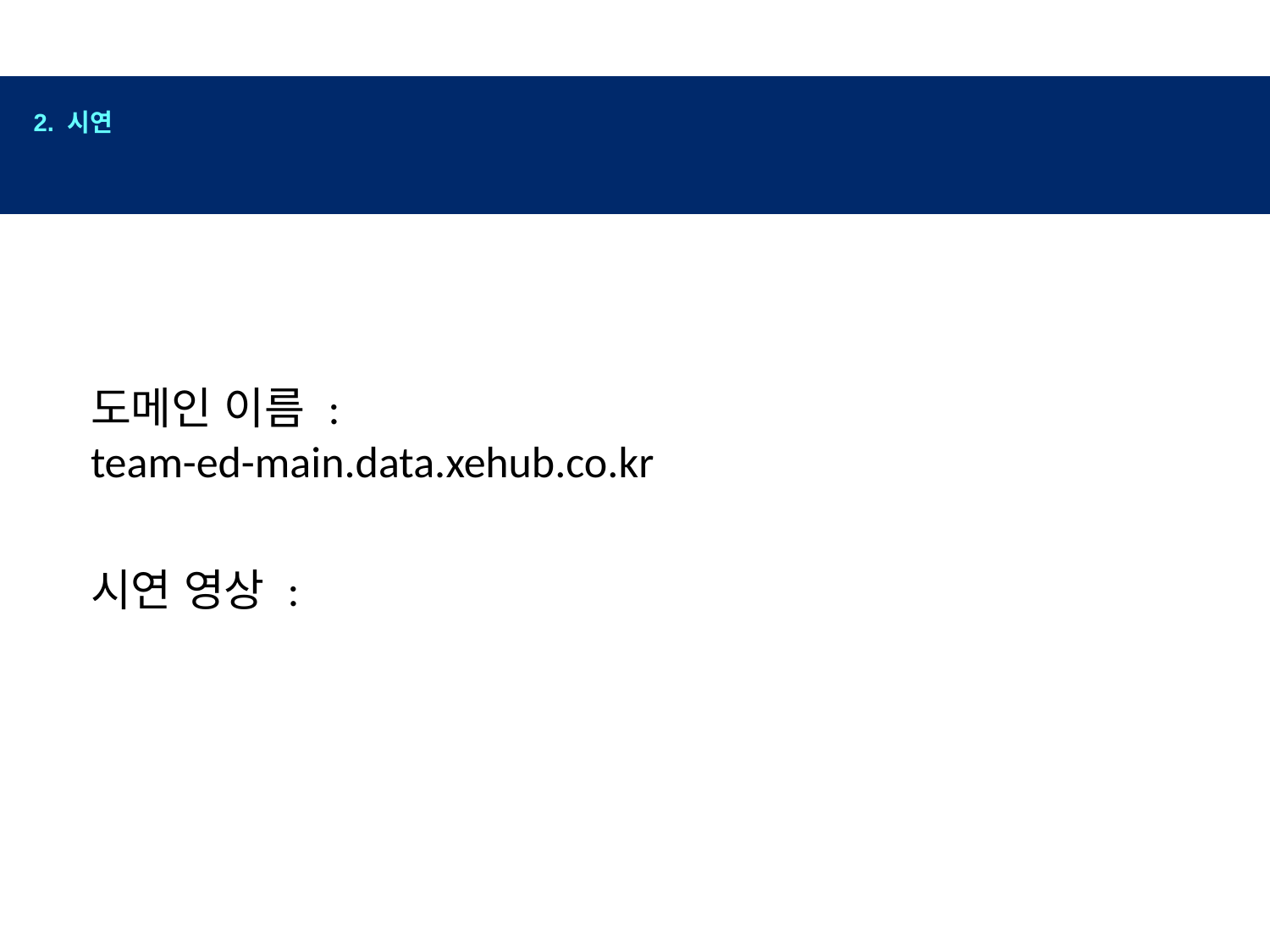

2. 시연

도메인 이름 :
team-ed-main.data.xehub.co.kr
시연 영상 :